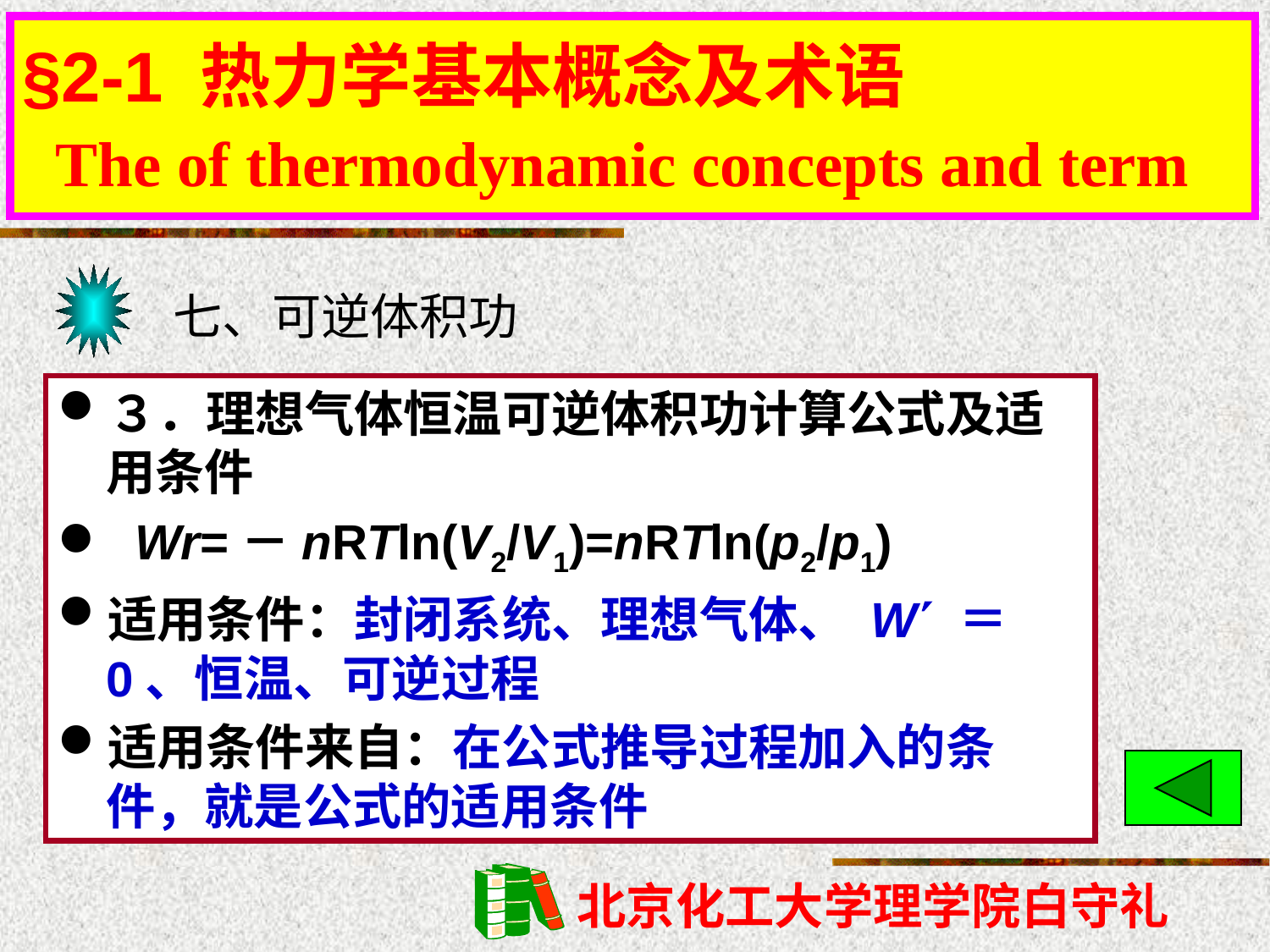

§2-1 热力学基本概念及术语
 The of thermodynamic concepts and term
# §2-1 热力学基本概念及术语

七、可逆体积功
３．理想气体恒温可逆体积功计算公式及适用条件
  Wr=－nRTln(V2/V1)=nRTln(p2/p1)
适用条件：封闭系统、理想气体、 W′ ＝0、恒温、可逆过程
适用条件来自：在公式推导过程加入的条件，就是公式的适用条件